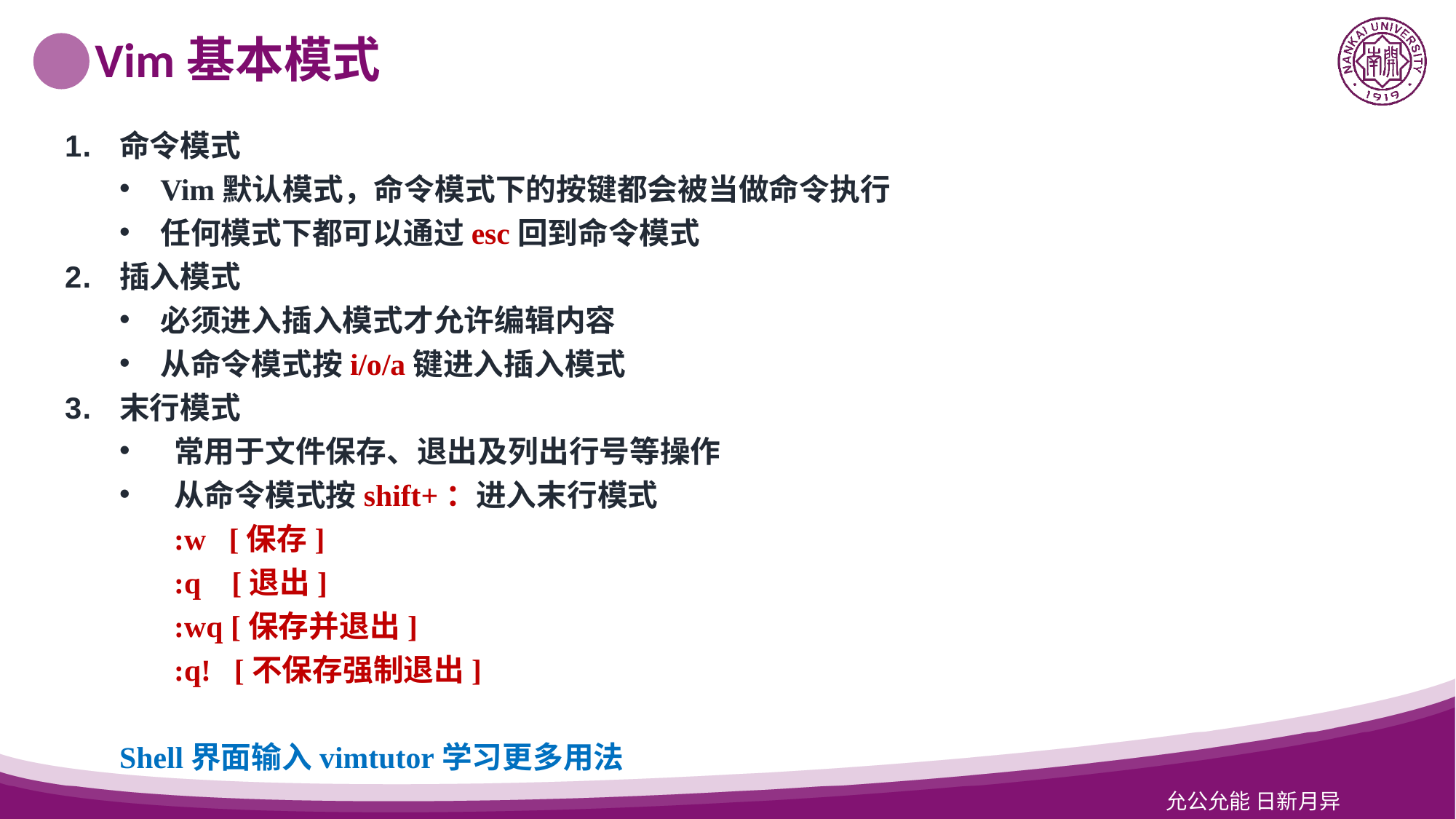

Vim基本模式

命令模式
Vim默认模式，命令模式下的按键都会被当做命令执行
任何模式下都可以通过esc回到命令模式
插入模式
必须进入插入模式才允许编辑内容
从命令模式按i/o/a键进入插入模式
末行模式
常用于文件保存、退出及列出行号等操作
从命令模式按shift+：进入末行模式
:w   [保存]
:q    [退出]
:wq [保存并退出]
:q!   [不保存强制退出]

Shell界面输入vimtutor学习更多用法